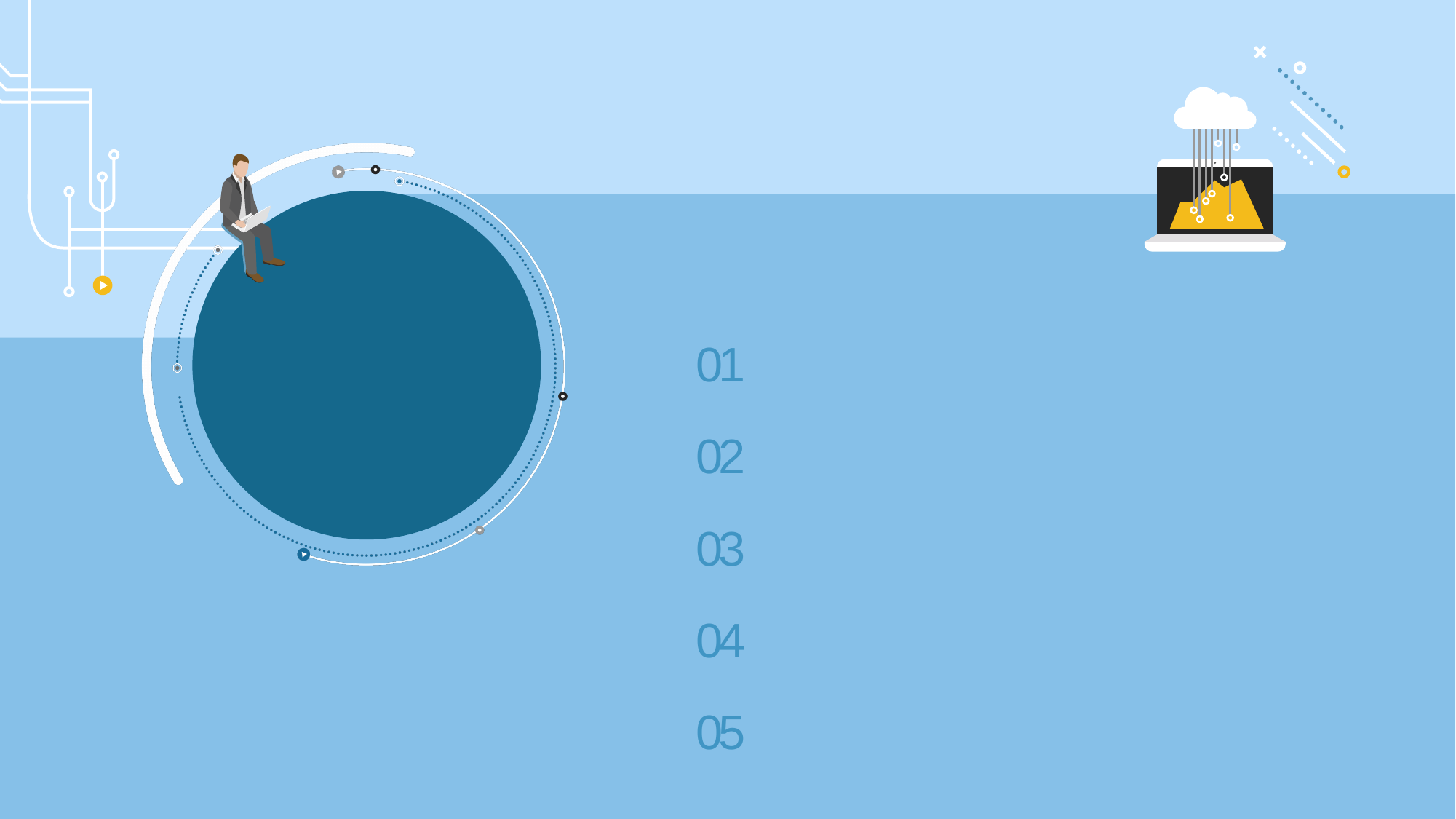

01
주제 선정
02

초기 설계
03
시행착오
04
구현 신경망 Flow
05
시연